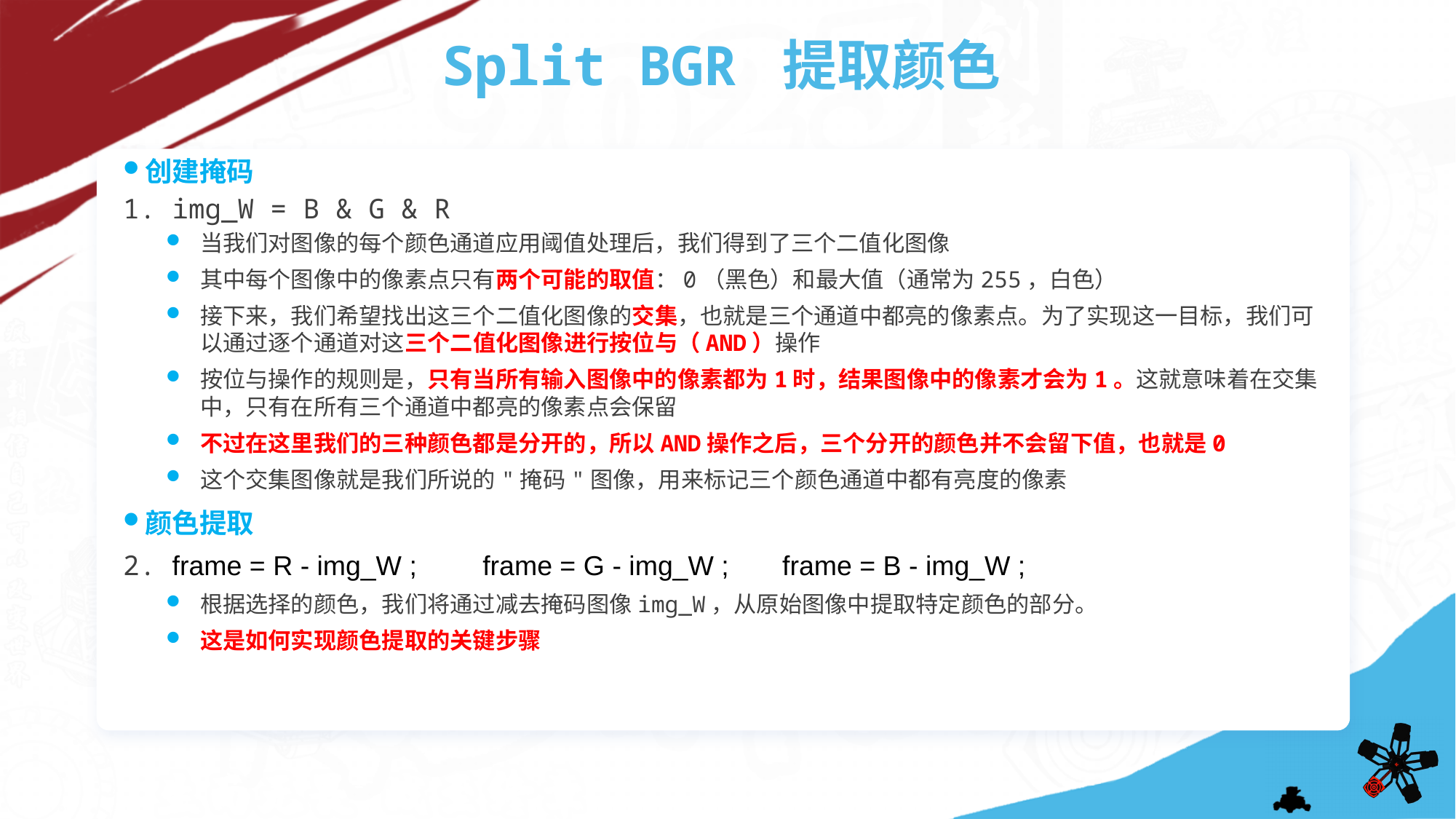

Split BGR 提取颜色

创建掩码
1. img_W = B & G & R
当我们对图像的每个颜色通道应用阈值处理后，我们得到了三个二值化图像
其中每个图像中的像素点只有两个可能的取值：0（黑色）和最大值（通常为255，白色）
接下来，我们希望找出这三个二值化图像的交集，也就是三个通道中都亮的像素点。为了实现这一目标，我们可以通过逐个通道对这三个二值化图像进行按位与（AND）操作
按位与操作的规则是，只有当所有输入图像中的像素都为1时，结果图像中的像素才会为1。这就意味着在交集中，只有在所有三个通道中都亮的像素点会保留
不过在这里我们的三种颜色都是分开的，所以AND操作之后，三个分开的颜色并不会留下值，也就是0
这个交集图像就是我们所说的"掩码"图像，用来标记三个颜色通道中都有亮度的像素
颜色提取
2. frame = R - img_W ;    frame = G - img_W ;       frame = B - img_W ;
根据选择的颜色，我们将通过减去掩码图像img_W，从原始图像中提取特定颜色的部分。
这是如何实现颜色提取的关键步骤